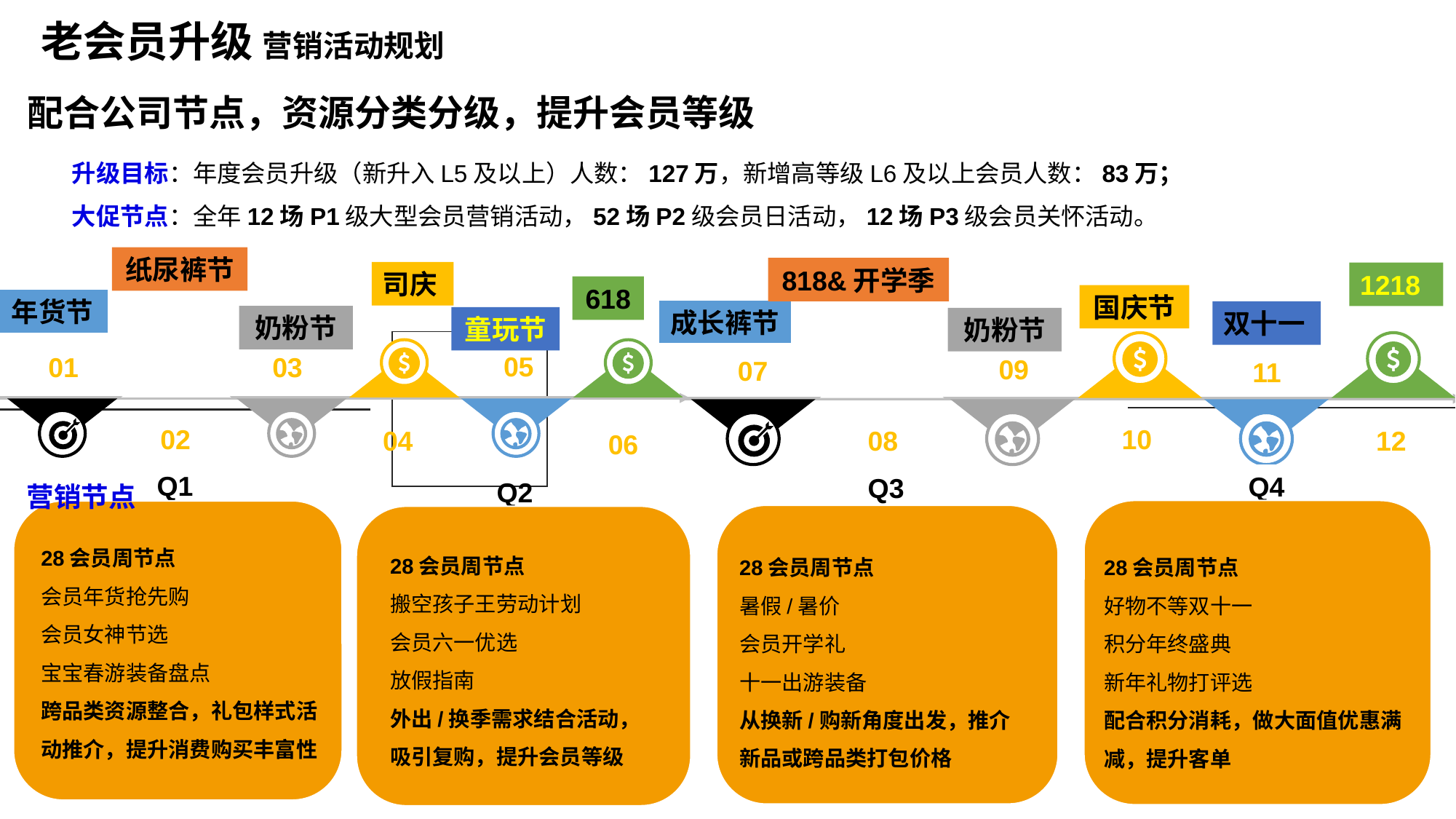

老会员升级 营销活动规划
配合公司节点，资源分类分级，提升会员等级
升级目标：年度会员升级（新升入L5及以上）人数：127万，新增高等级L6及以上会员人数：83万；
大促节点：全年12场P1级大型会员营销活动，52场P2级会员日活动，12场P3级会员关怀活动。
纸尿裤节
818&开学季
司庆
1218
618
国庆节
年货节
成长裤节
双十一
奶粉节
童玩节
奶粉节

05
01
03
09
07
11
02
10
04
08
12
06
Q1
Q4
Q3
Q2
营销节点

28会员周节点
好物不等双十一
积分年终盛典
新年礼物打评选
配合积分消耗，做大面值优惠满减，提升客单

28会员周节点
会员年货抢先购
会员女神节选
宝宝春游装备盘点
跨品类资源整合，礼包样式活动推介，提升消费购买丰富性

28会员周节点
暑假/暑价
会员开学礼
十一出游装备
从换新/购新角度出发，推介新品或跨品类打包价格

28会员周节点
搬空孩子王劳动计划
会员六一优选
放假指南
外出/换季需求结合活动，吸引复购，提升会员等级